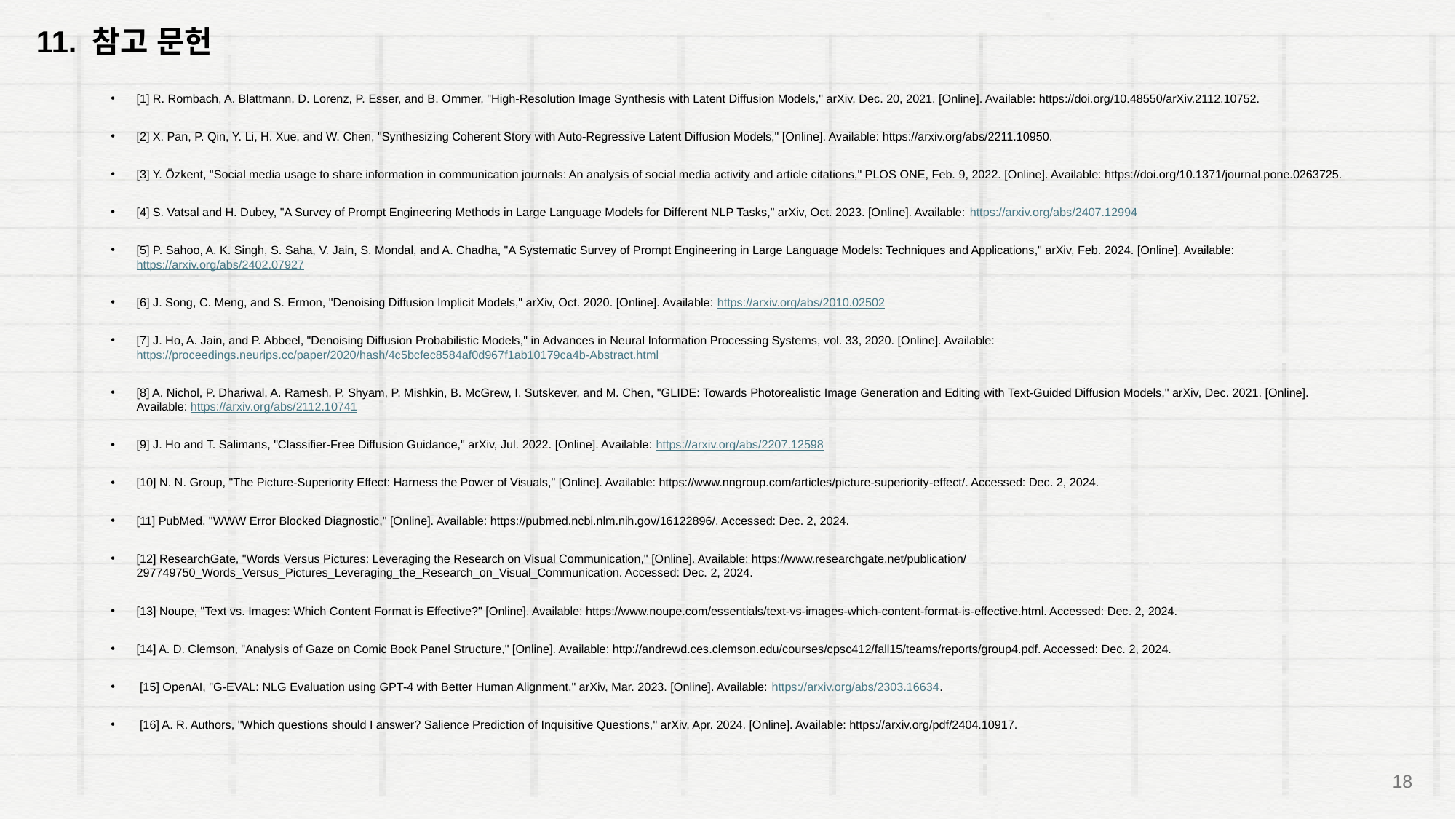

11. 참고 문헌
[1] R. Rombach, A. Blattmann, D. Lorenz, P. Esser, and B. Ommer, "High-Resolution Image Synthesis with Latent Diffusion Models," arXiv, Dec. 20, 2021. [Online]. Available: https://doi.org/10.48550/arXiv.2112.10752.
[2] X. Pan, P. Qin, Y. Li, H. Xue, and W. Chen, "Synthesizing Coherent Story with Auto-Regressive Latent Diffusion Models," [Online]. Available: https://arxiv.org/abs/2211.10950.
[3] Y. Özkent, "Social media usage to share information in communication journals: An analysis of social media activity and article citations," PLOS ONE, Feb. 9, 2022. [Online]. Available: https://doi.org/10.1371/journal.pone.0263725.
[4] S. Vatsal and H. Dubey, "A Survey of Prompt Engineering Methods in Large Language Models for Different NLP Tasks," arXiv, Oct. 2023. [Online]. Available: https://arxiv.org/abs/2407.12994
[5] P. Sahoo, A. K. Singh, S. Saha, V. Jain, S. Mondal, and A. Chadha, "A Systematic Survey of Prompt Engineering in Large Language Models: Techniques and Applications," arXiv, Feb. 2024. [Online]. Available: https://arxiv.org/abs/2402.07927
[6] J. Song, C. Meng, and S. Ermon, "Denoising Diffusion Implicit Models," arXiv, Oct. 2020. [Online]. Available: https://arxiv.org/abs/2010.02502
[7] J. Ho, A. Jain, and P. Abbeel, "Denoising Diffusion Probabilistic Models," in Advances in Neural Information Processing Systems, vol. 33, 2020. [Online]. Available: https://proceedings.neurips.cc/paper/2020/hash/4c5bcfec8584af0d967f1ab10179ca4b-Abstract.html
[8] A. Nichol, P. Dhariwal, A. Ramesh, P. Shyam, P. Mishkin, B. McGrew, I. Sutskever, and M. Chen, "GLIDE: Towards Photorealistic Image Generation and Editing with Text-Guided Diffusion Models," arXiv, Dec. 2021. [Online]. Available: https://arxiv.org/abs/2112.10741
[9] J. Ho and T. Salimans, "Classifier-Free Diffusion Guidance," arXiv, Jul. 2022. [Online]. Available: https://arxiv.org/abs/2207.12598
[10] N. N. Group, "The Picture-Superiority Effect: Harness the Power of Visuals," [Online]. Available: https://www.nngroup.com/articles/picture-superiority-effect/. Accessed: Dec. 2, 2024.
[11] PubMed, "WWW Error Blocked Diagnostic," [Online]. Available: https://pubmed.ncbi.nlm.nih.gov/16122896/. Accessed: Dec. 2, 2024.
[12] ResearchGate, "Words Versus Pictures: Leveraging the Research on Visual Communication," [Online]. Available: https://www.researchgate.net/publication/297749750_Words_Versus_Pictures_Leveraging_the_Research_on_Visual_Communication. Accessed: Dec. 2, 2024.
[13] Noupe, "Text vs. Images: Which Content Format is Effective?" [Online]. Available: https://www.noupe.com/essentials/text-vs-images-which-content-format-is-effective.html. Accessed: Dec. 2, 2024.
[14] A. D. Clemson, "Analysis of Gaze on Comic Book Panel Structure," [Online]. Available: http://andrewd.ces.clemson.edu/courses/cpsc412/fall15/teams/reports/group4.pdf. Accessed: Dec. 2, 2024.
 [15] OpenAI, "G-EVAL: NLG Evaluation using GPT-4 with Better Human Alignment," arXiv, Mar. 2023. [Online]. Available: https://arxiv.org/abs/2303.16634.
 [16] A. R. Authors, "Which questions should I answer? Salience Prediction of Inquisitive Questions," arXiv, Apr. 2024. [Online]. Available: https://arxiv.org/pdf/2404.10917.
18